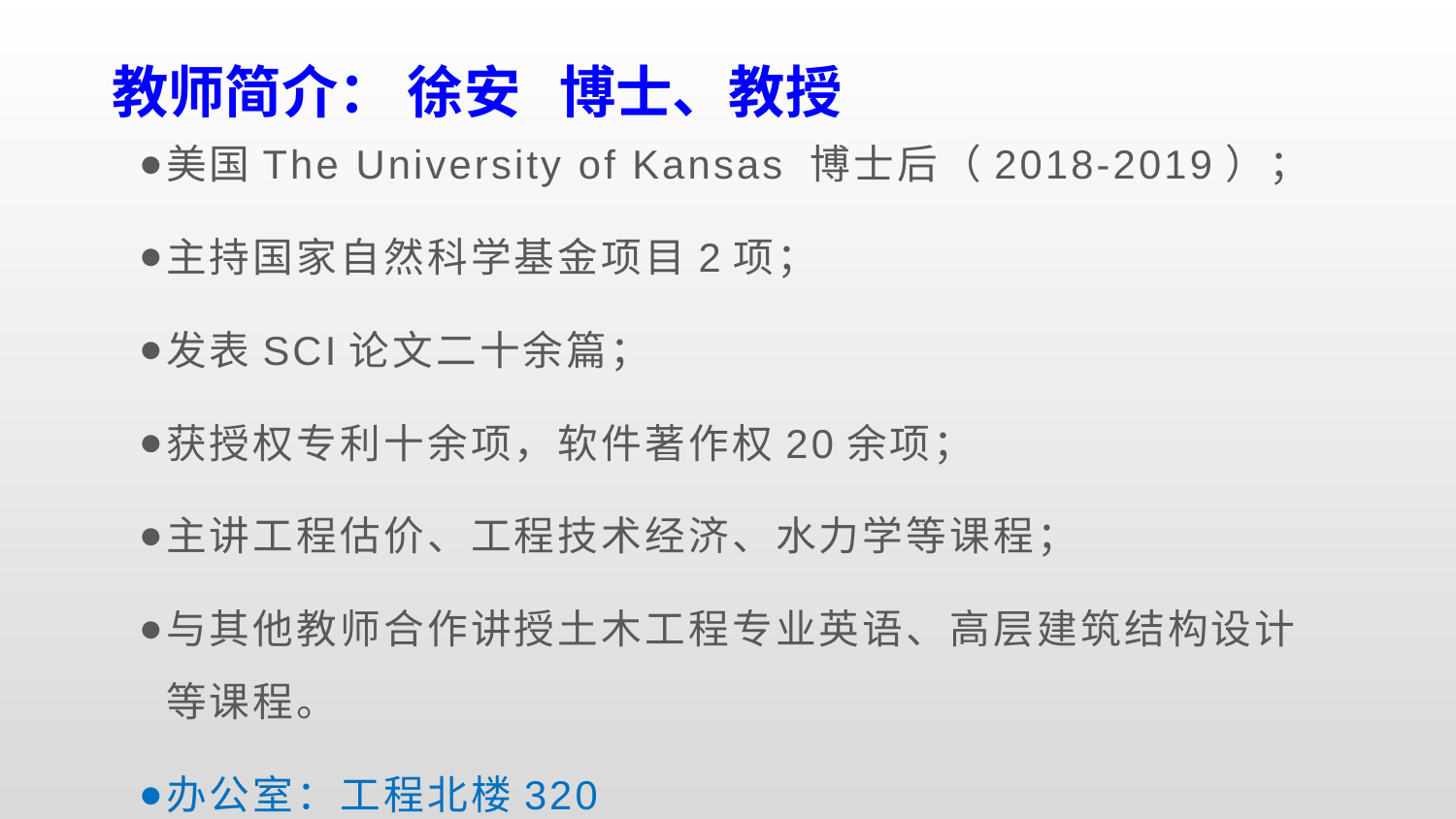

教师简介： 徐安   博士、教授

美国The University of Kansas 博士后（2018-2019）；
主持国家自然科学基金项目2项；
发表SCI论文二十余篇；
获授权专利十余项，软件著作权20余项；
主讲工程估价、工程技术经济、水力学等课程；
与其他教师合作讲授土木工程专业英语、高层建筑结构设计等课程。
办公室：工程北楼320